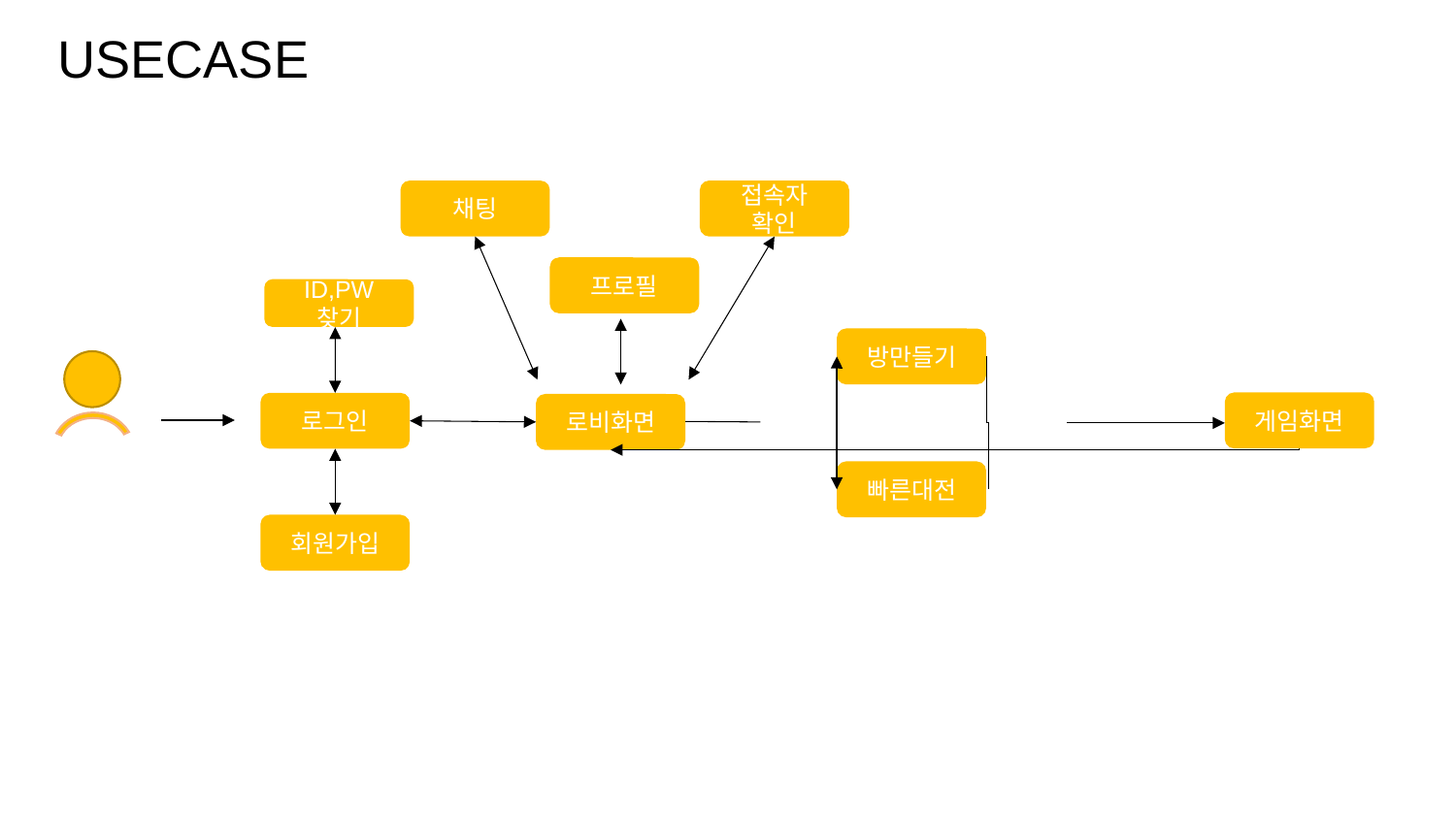

# USECASE
채팅
접속자 확인
프로필
ID,PW 찾기
방만들기

게임화면
로그인
로비화면

빠른대전
회원가입